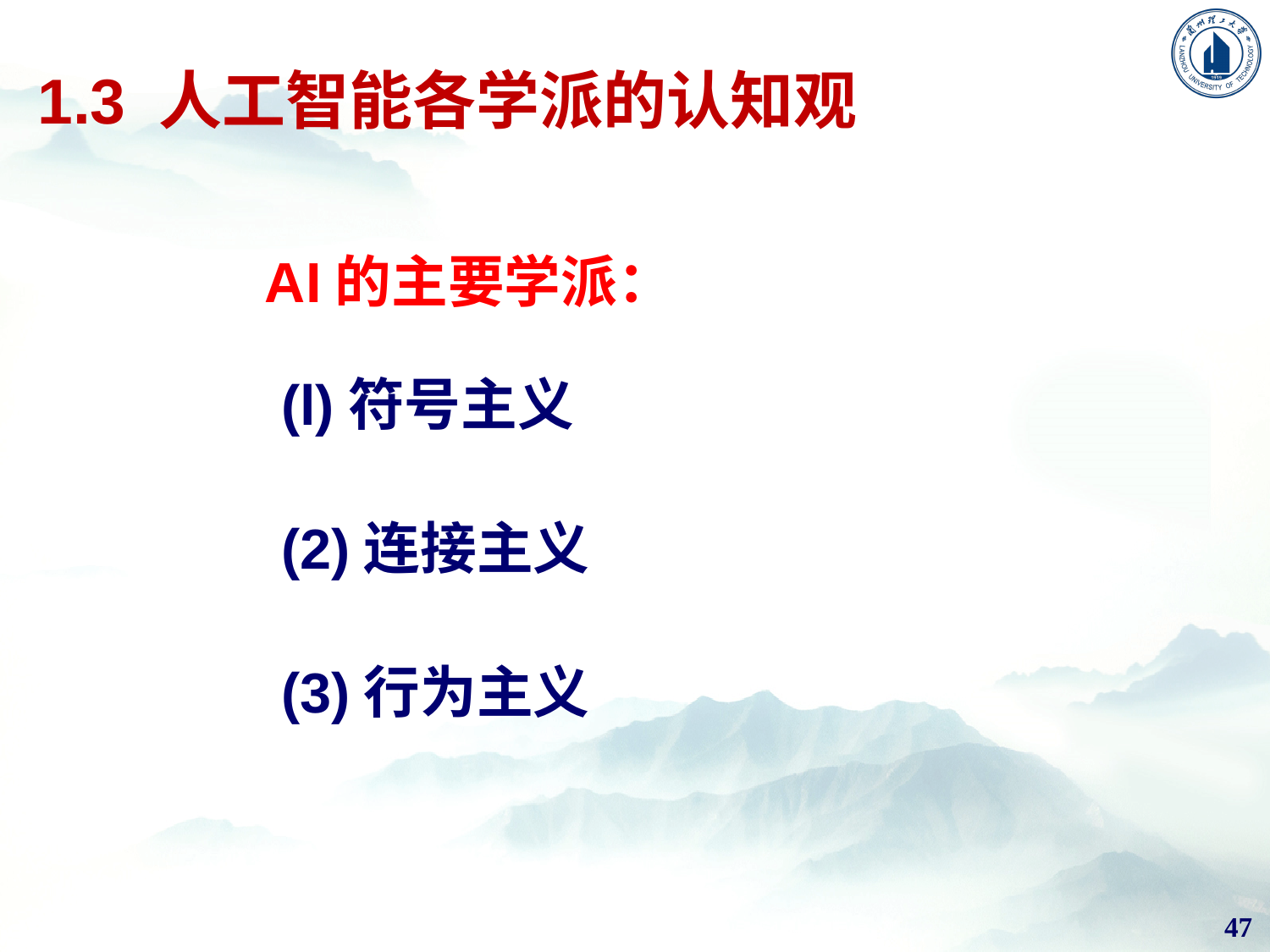

# 1.3 人工智能各学派的认知观
 AI的主要学派：
(l)符号主义
(2)连接主义
(3)行为主义
47